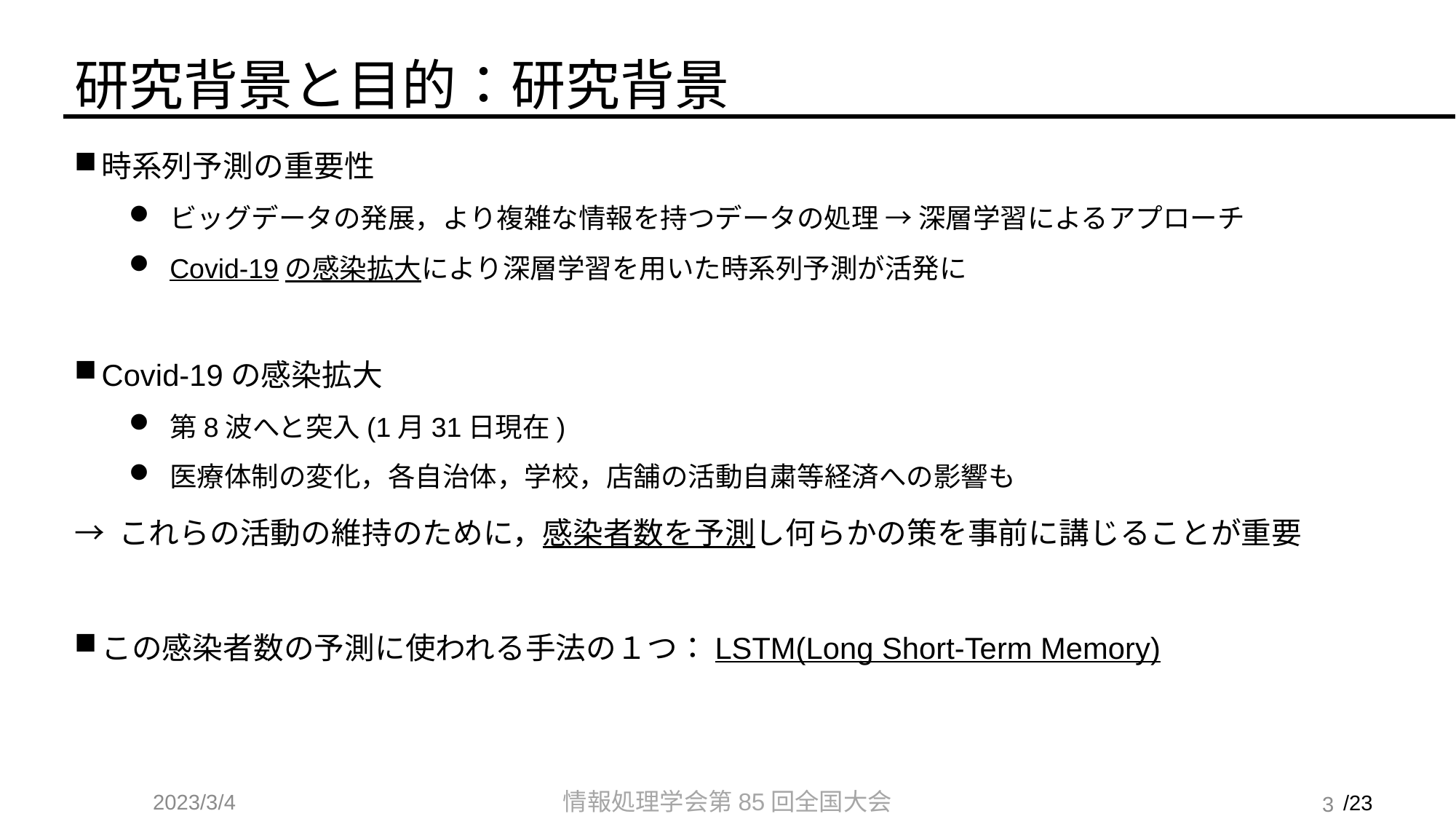

# 研究背景と目的：研究背景
時系列予測の重要性
ビッグデータの発展，より複雑な情報を持つデータの処理 → 深層学習によるアプローチ
Covid-19の感染拡大により深層学習を用いた時系列予測が活発に

Covid-19の感染拡大
第8波へと突入(1月31日現在)
医療体制の変化，各自治体，学校，店舗の活動自粛等経済への影響も
→ これらの活動の維持のために，感染者数を予測し何らかの策を事前に講じることが重要

この感染者数の予測に使われる手法の１つ：LSTM(Long Short-Term Memory)

2023/3/4
情報処理学会第85回全国大会
3